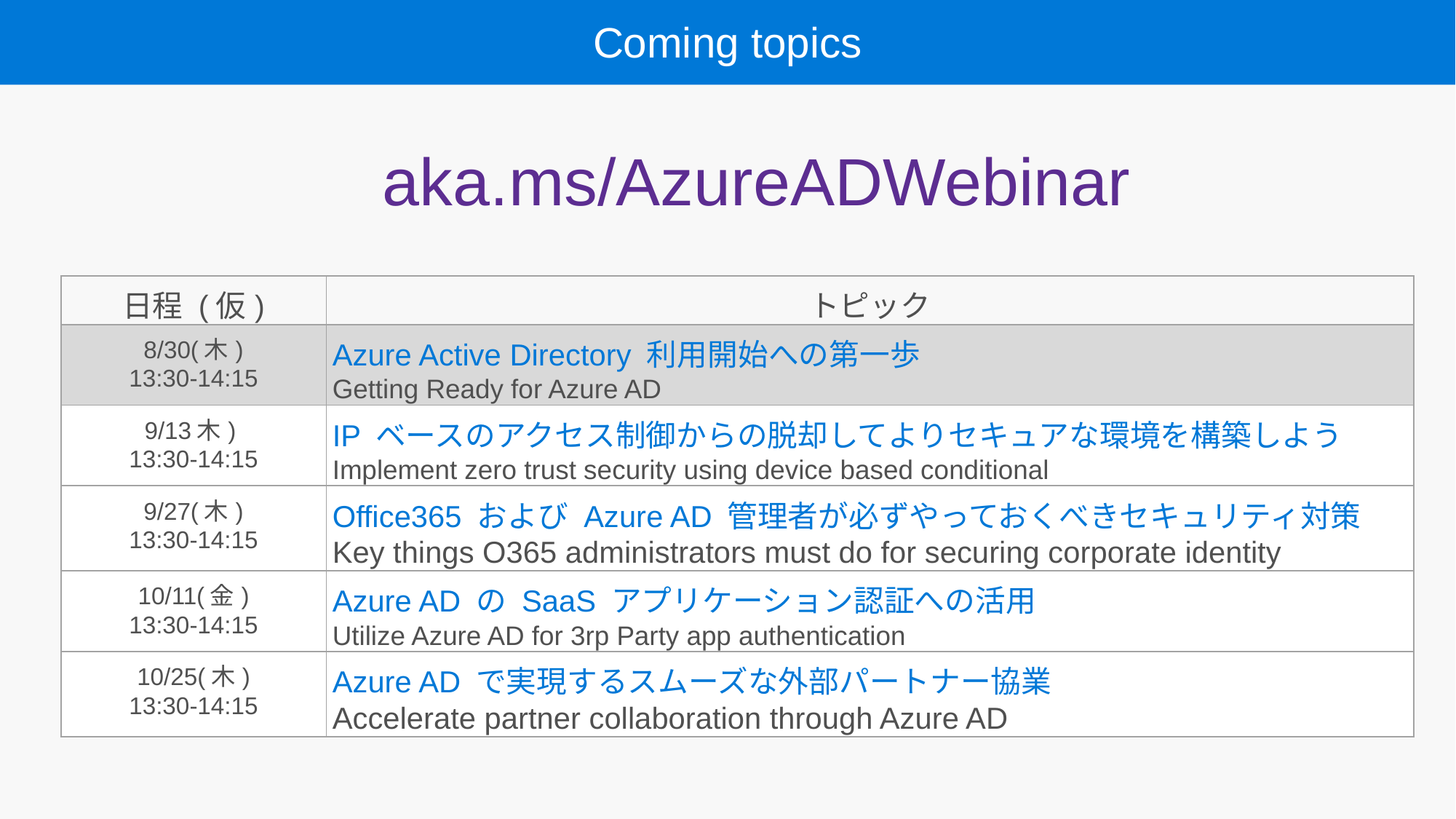

Coming topics

aka.ms/AzureADWebinar

| 日程 (仮) | トピック |
| --- | --- |
| 8/30(木) 13:30-14:15 | Azure Active Directory 利用開始への第一歩 Getting Ready for Azure AD |
| 9/13木) 13:30-14:15 | IP ベースのアクセス制御からの脱却してよりセキュアな環境を構築しよう Implement zero trust security using device based conditional |
| 9/27(木) 13:30-14:15 | Office365 および Azure AD 管理者が必ずやっておくべきセキュリティ対策 Key things O365 administrators must do for securing corporate identity |
| 10/11(金) 13:30-14:15 | Azure AD の SaaS アプリケーション認証への活用 Utilize Azure AD for 3rp Party app authentication |
| 10/25(木) 13:30-14:15 | Azure AD で実現するスムーズな外部パートナー協業 Accelerate partner collaboration through Azure AD |